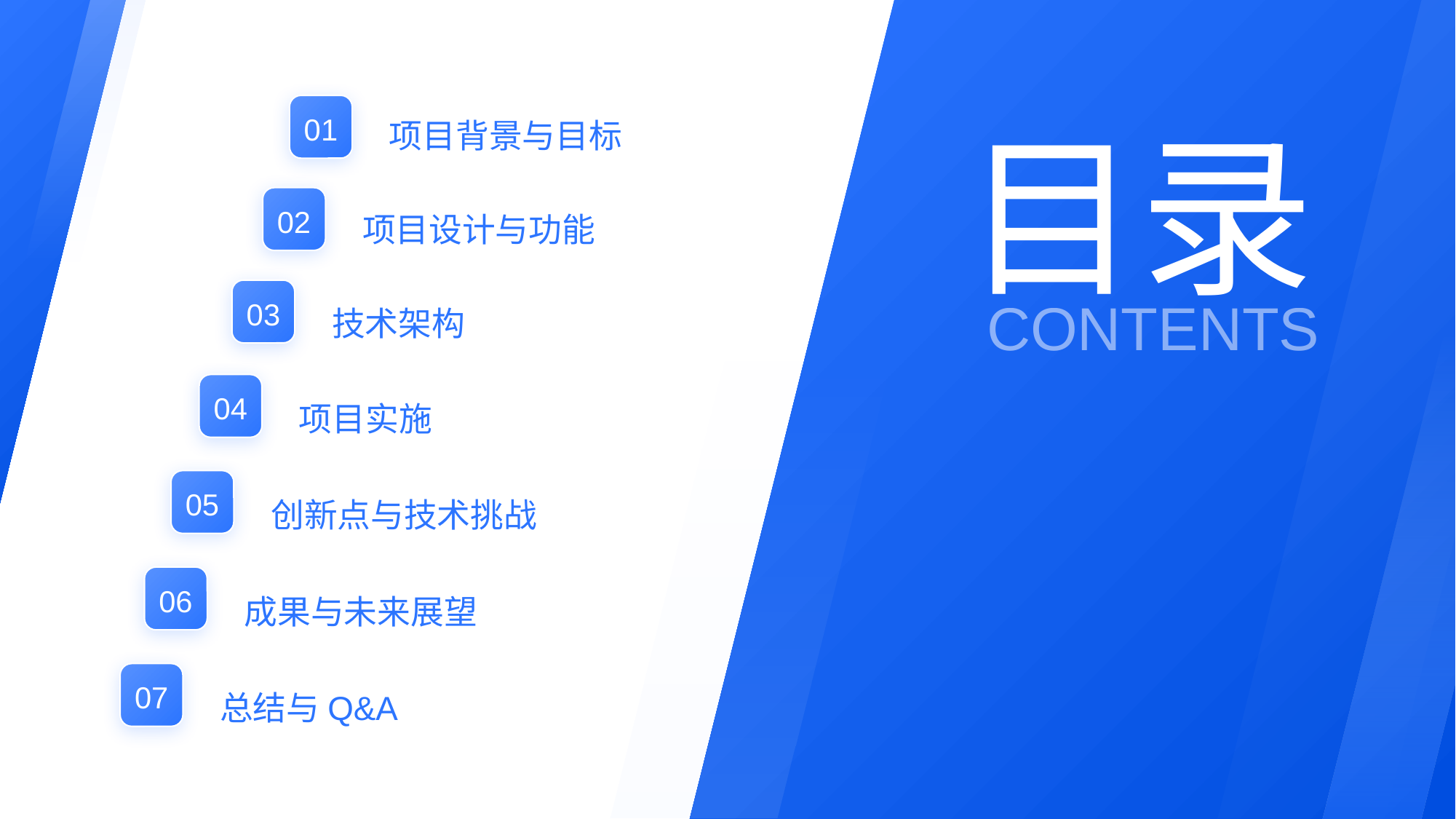

01
项目背景与目标
目录
02
项目设计与功能
03
CONTENTS
技术架构

04
项目实施
05
创新点与技术挑战
06
成果与未来展望
07
总结与Q&A